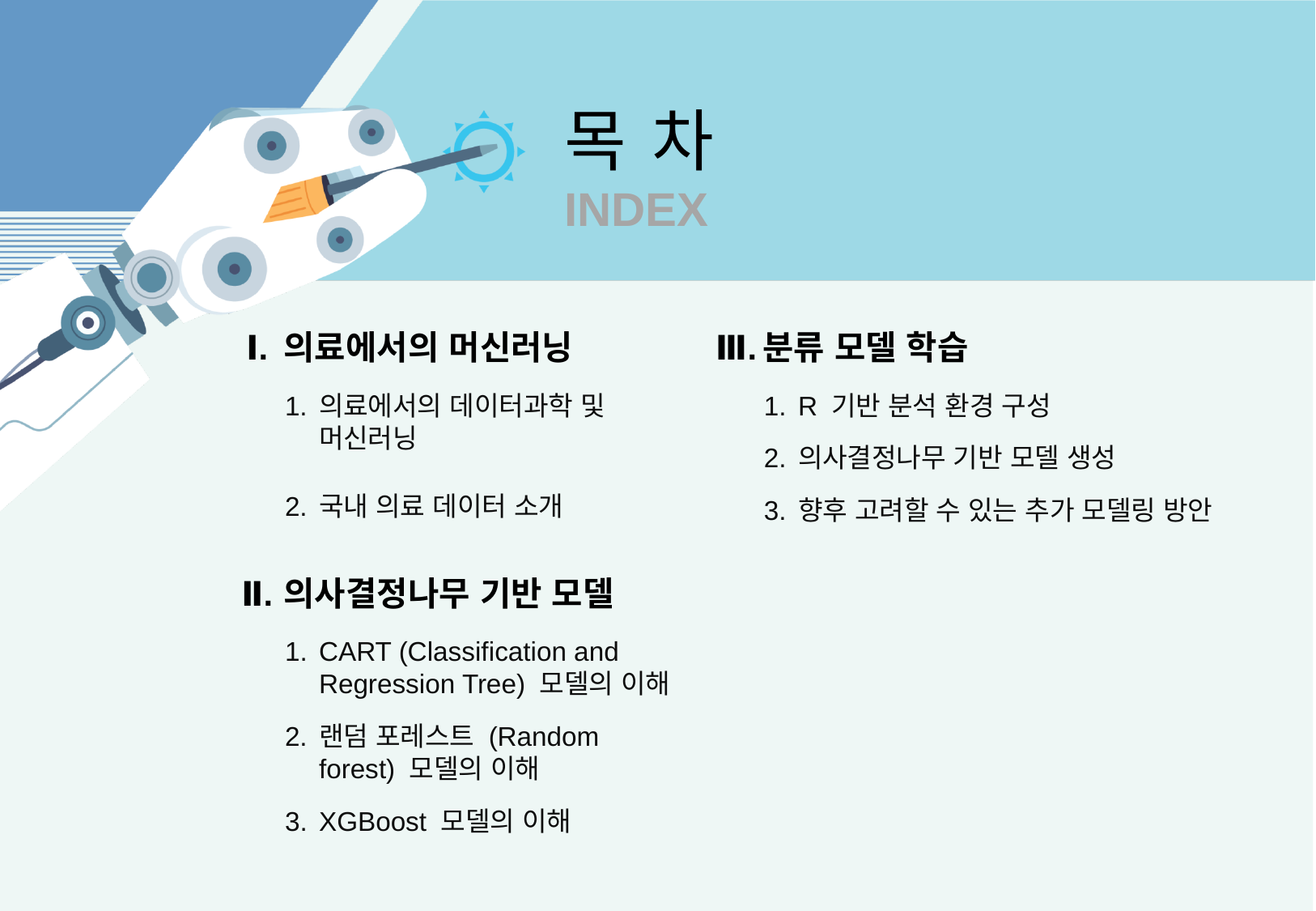

의료에서의 머신러닝
분류 모델 학습
Ⅰ.
Ⅲ.
의료에서의 데이터과학 및
머신러닝
국내 의료 데이터 소개
R 기반 분석 환경 구성
의사결정나무 기반 모델 생성
향후 고려할 수 있는 추가 모델링 방안
의사결정나무 기반 모델
Ⅱ.
CART (Classification and
Regression Tree) 모델의 이해
랜덤 포레스트 (Random forest) 모델의 이해
XGBoost 모델의 이해